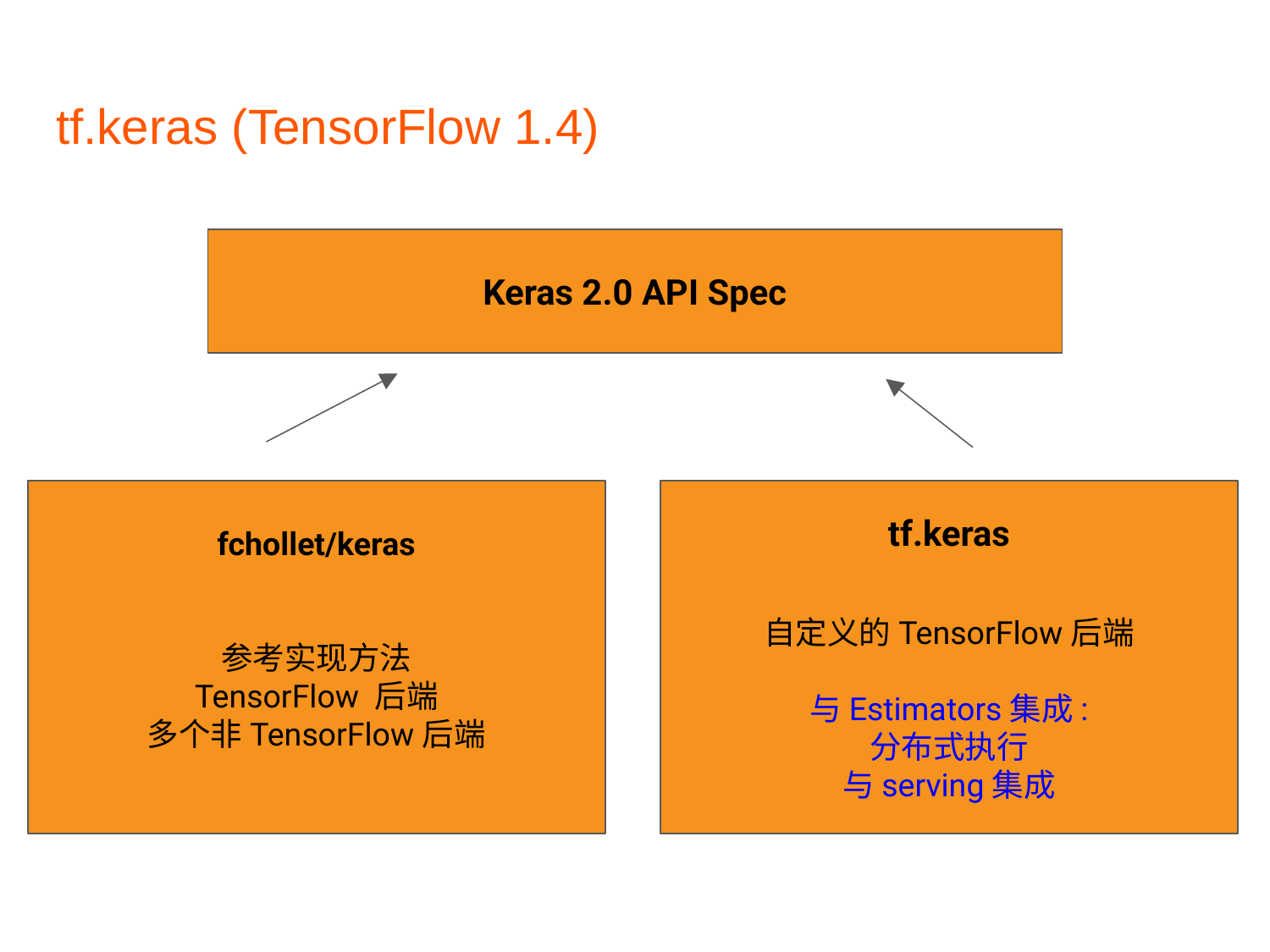

# tf.keras (TensorFlow 1.4)
Keras 2.0 API Spec
fchollet/keras

参考实现方法
TensorFlow 后端
多个非TensorFlow后端

tf.keras

自定义的TensorFlow后端

与Estimators集成:
分布式执行
与serving集成